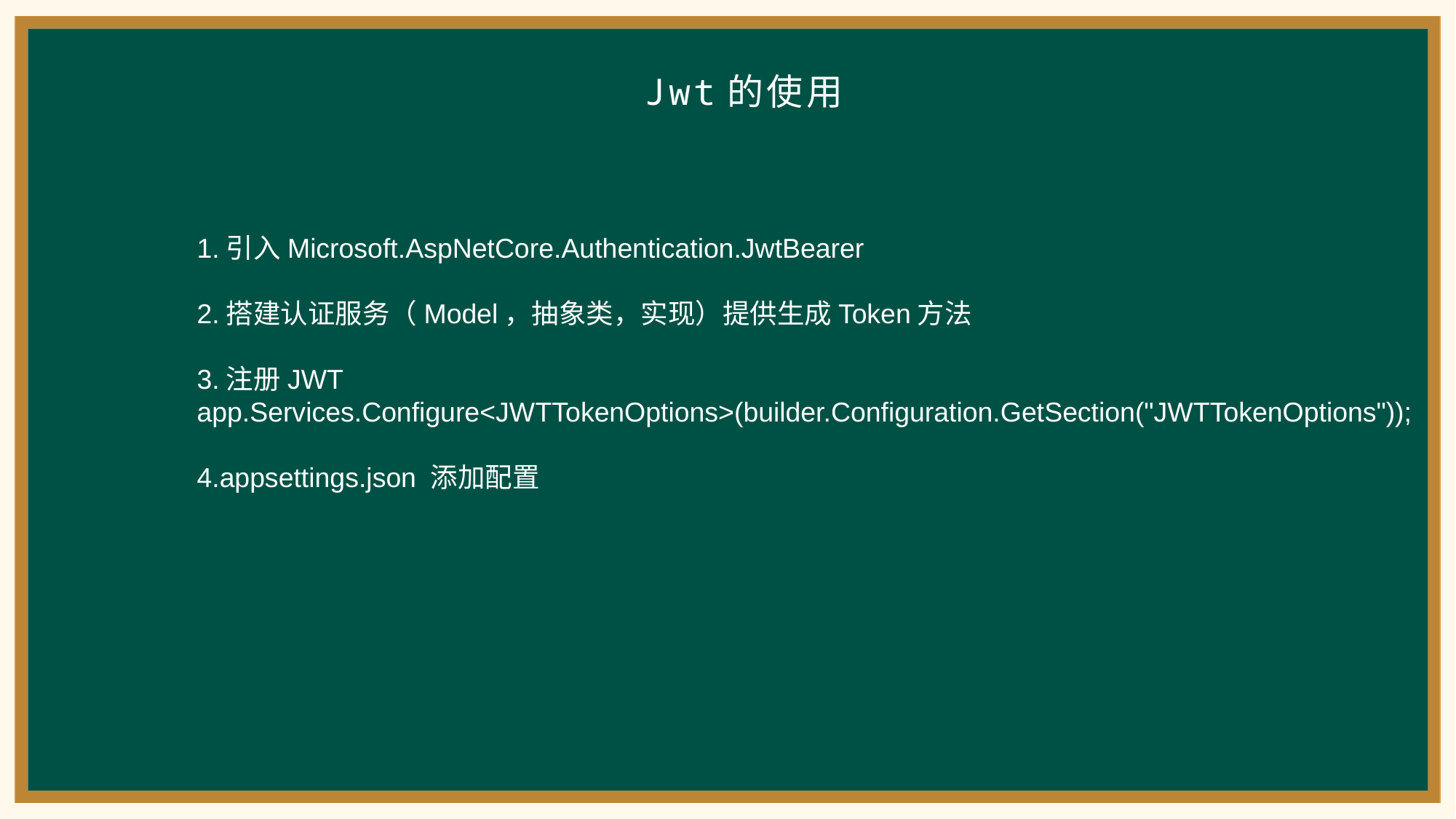

Jwt的使用
1.引入Microsoft.AspNetCore.Authentication.JwtBearer

2.搭建认证服务（Model，抽象类，实现）提供生成Token方法

3.注册JWT
app.Services.Configure<JWTTokenOptions>(builder.Configuration.GetSection("JWTTokenOptions"));

4.appsettings.json 添加配置